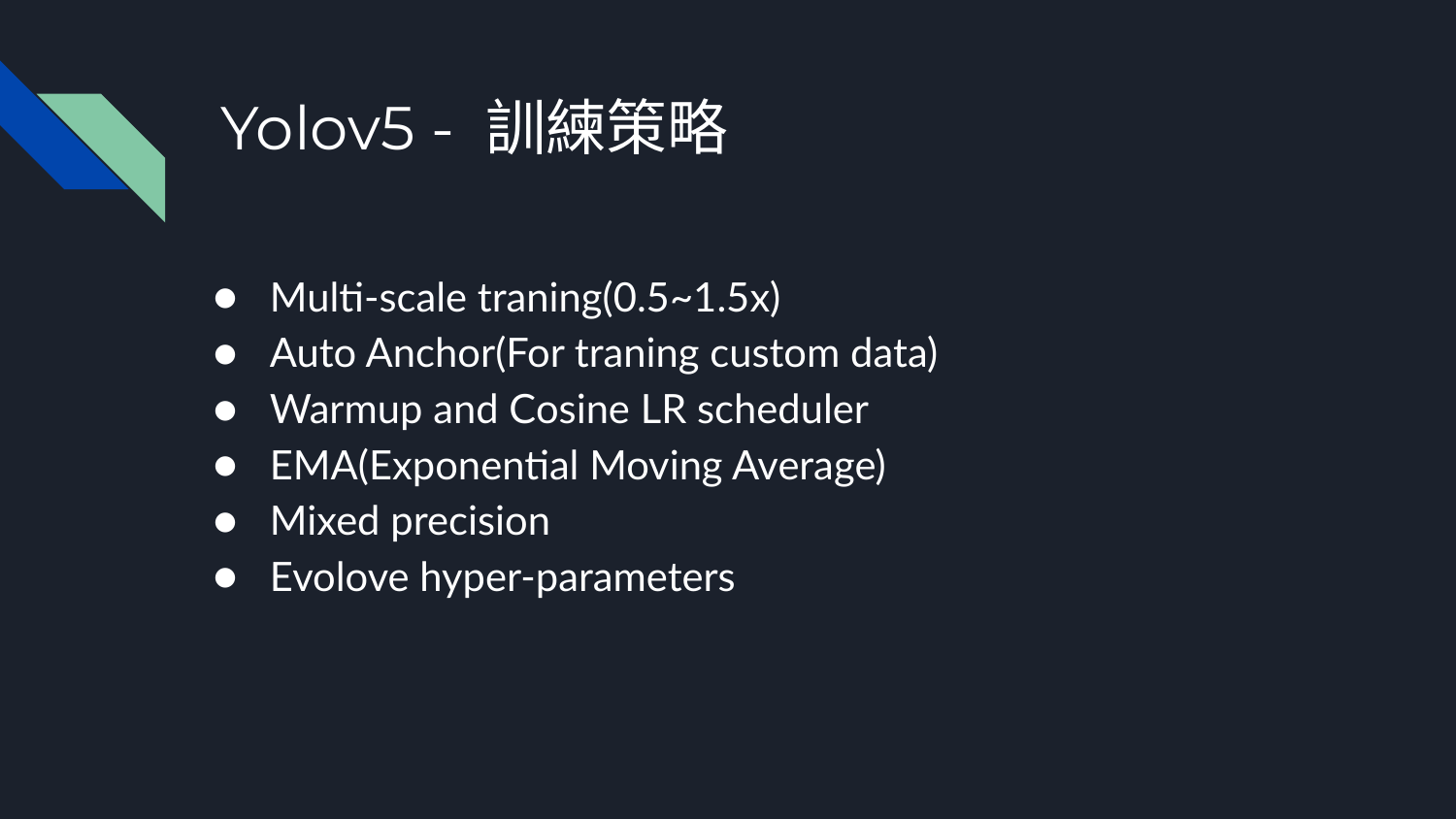

# Yolov5 - 訓練策略
Multi-scale traning(0.5~1.5x)
Auto Anchor(For traning custom data)
Warmup and Cosine LR scheduler
EMA(Exponential Moving Average)
Mixed precision
Evolove hyper-parameters